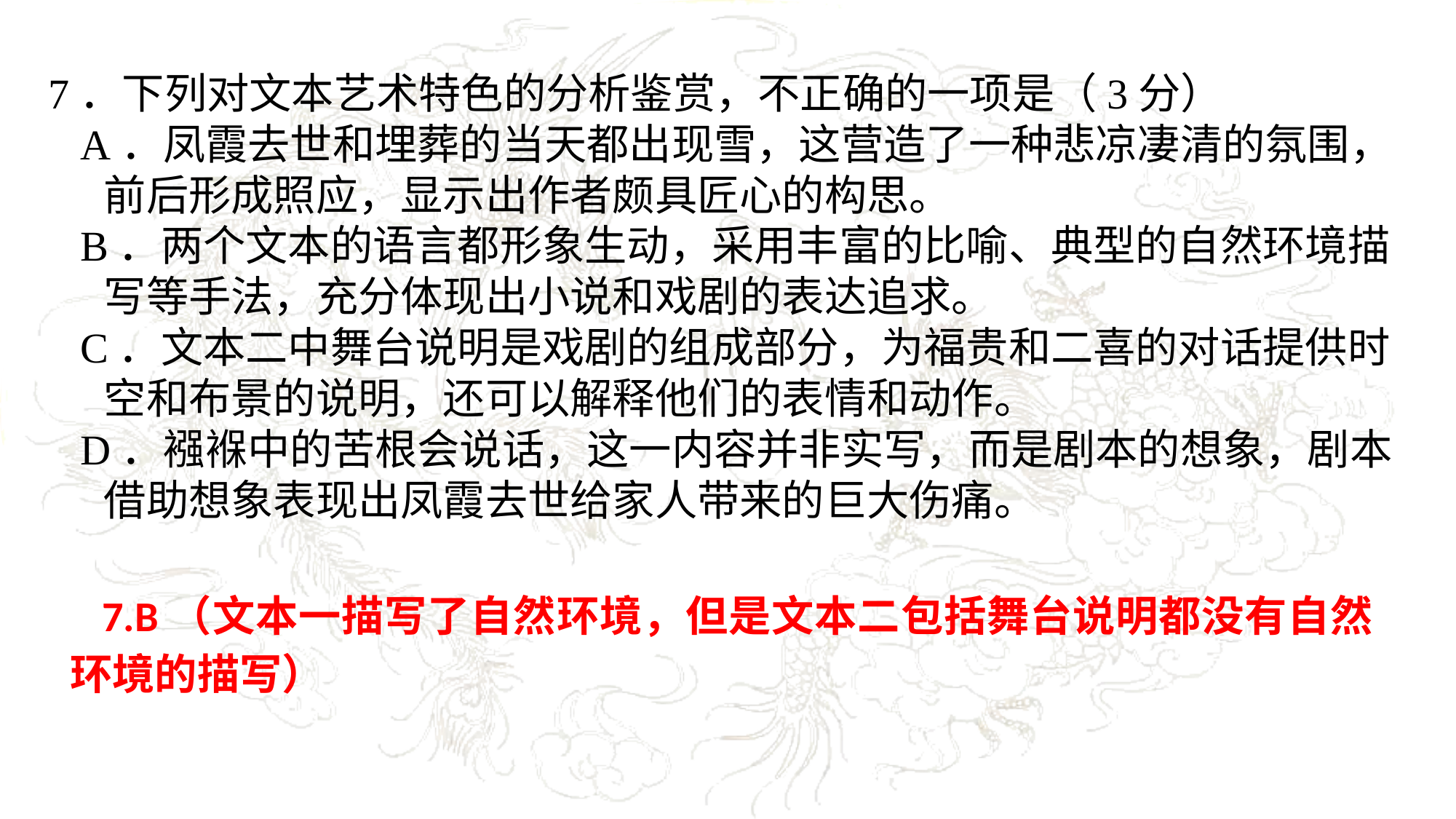

7．下列对文本艺术特色的分析鉴赏，不正确的一项是（3分）
A．凤霞去世和埋葬的当天都出现雪，这营造了一种悲凉凄清的氛围，前后形成照应，显示出作者颇具匠心的构思。
B．两个文本的语言都形象生动，采用丰富的比喻、典型的自然环境描写等手法，充分体现出小说和戏剧的表达追求。
C．文本二中舞台说明是戏剧的组成部分，为福贵和二喜的对话提供时空和布景的说明，还可以解释他们的表情和动作。
D．襁褓中的苦根会说话，这一内容并非实写，而是剧本的想象，剧本借助想象表现出凤霞去世给家人带来的巨大伤痛。
7.B（文本一描写了自然环境，但是文本二包括舞台说明都没有自然环境的描写）